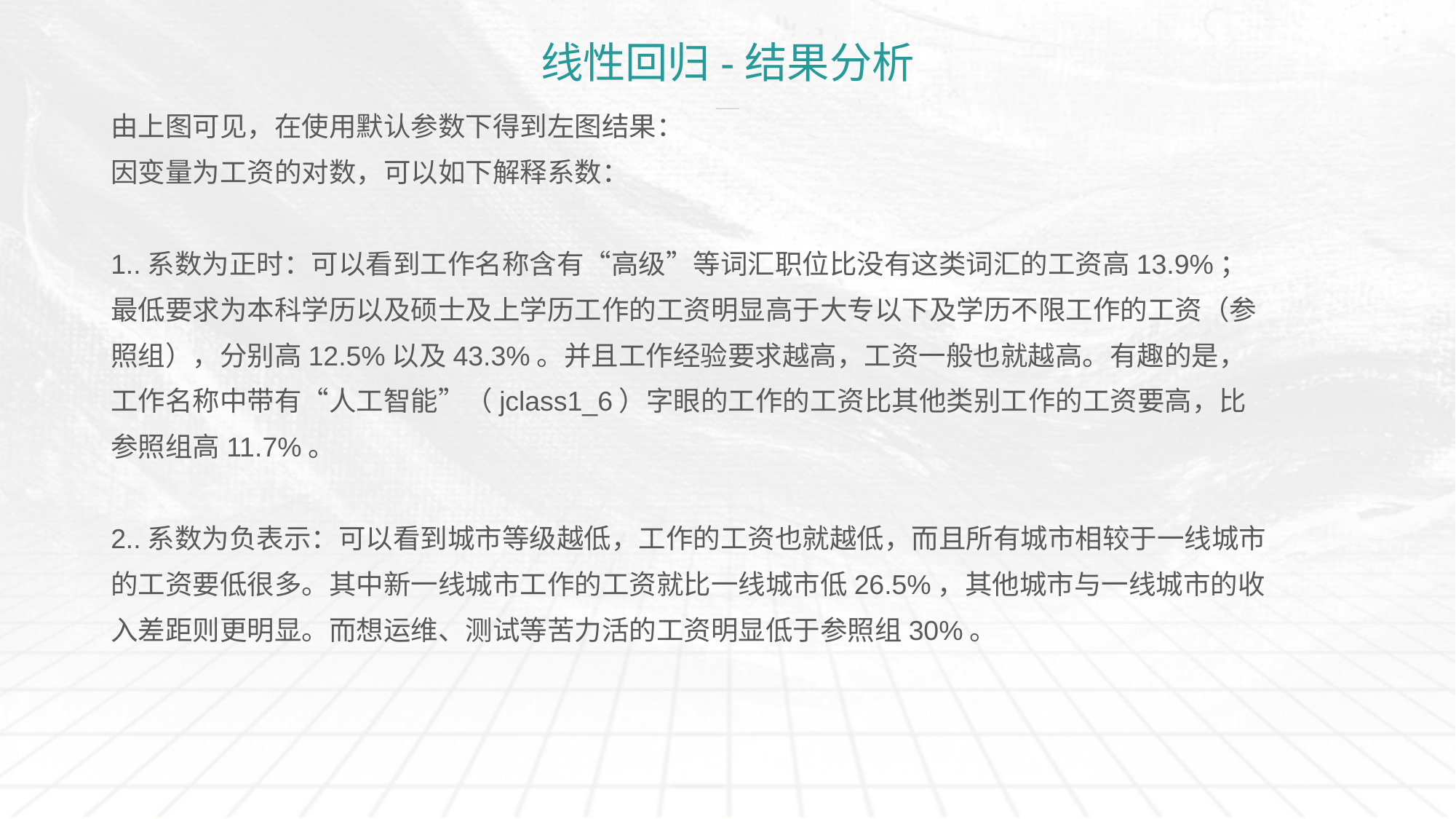

# 线性回归-结果分析
由上图可见，在使用默认参数下得到左图结果：
因变量为工资的对数，可以如下解释系数：

1..系数为正时：可以看到工作名称含有“高级”等词汇职位比没有这类词汇的工资高13.9%；最低要求为本科学历以及硕士及上学历工作的工资明显高于大专以下及学历不限工作的工资（参照组），分别高12.5%以及43.3%。并且工作经验要求越高，工资一般也就越高。有趣的是，工作名称中带有“人工智能”（jclass1_6）字眼的工作的工资比其他类别工作的工资要高，比参照组高11.7%。

2..系数为负表示：可以看到城市等级越低，工作的工资也就越低，而且所有城市相较于一线城市的工资要低很多。其中新一线城市工作的工资就比一线城市低26.5%，其他城市与一线城市的收入差距则更明显。而想运维、测试等苦力活的工资明显低于参照组30%。